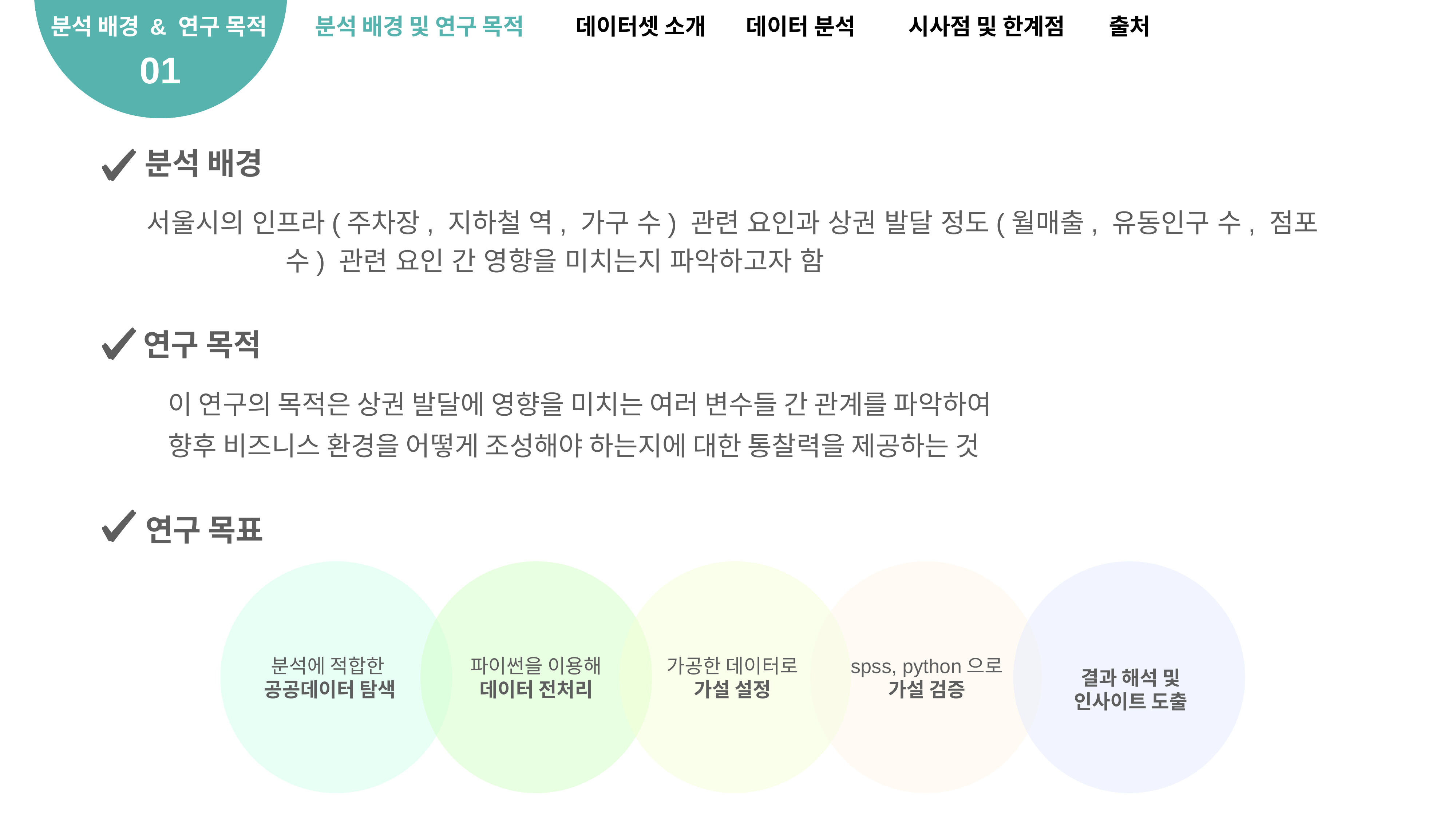

분석 배경 & 연구 목적
분석 배경 및 연구 목적
데이터셋 소개
데이터 분석
시사점 및 한계점
출처
01

서울시의 인프라(주차장, 지하철 역, 가구 수) 관련 요인과 상권 발달 정도(월매출, 유동인구 수, 점포 		    수) 관련 요인 간 영향을 미치는지 파악하고자 함
분석 배경

연구 목적

이 연구의 목적은 상권 발달에 영향을 미치는 여러 변수들 간 관계를 파악하여
향후 비즈니스 환경을 어떻게 조성해야 하는지에 대한 통찰력을 제공하는 것
연구 목표

파이썬을 이용해
데이터 전처리
spss, python으로
가설 검증
분석에 적합한
공공데이터 탐색
가공한 데이터로
가설 설정
결과 해석 및
인사이트 도출